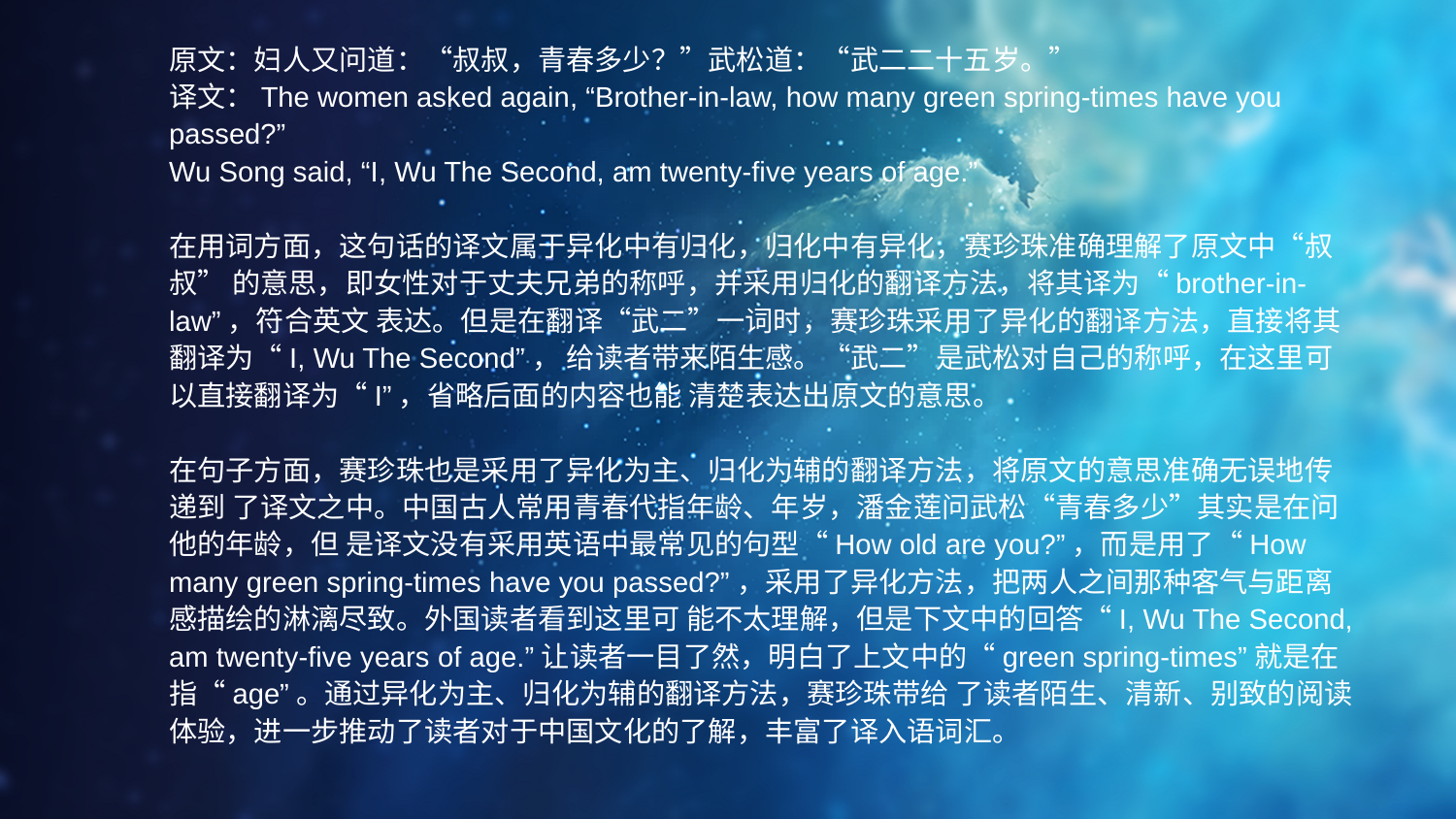

原文：妇人又问道：“叔叔，青春多少？”武松道：“武二二十五岁。”
译文：The women asked again, “Brother-in-law, how many green spring-times have you passed?”
Wu Song said, “I, Wu The Second, am twenty-five years of age.”

在用词方面，这句话的译文属于异化中有归化，归化中有异化，赛珍珠准确理解了原文中“叔叔” 的意思，即女性对于丈夫兄弟的称呼，并采用归化的翻译方法，将其译为“brother-in-law”，符合英文 表达。但是在翻译“武二”一词时，赛珍珠采用了异化的翻译方法，直接将其翻译为“I, Wu The Second”， 给读者带来陌生感。“武二”是武松对自己的称呼，在这里可以直接翻译为“I”，省略后面的内容也能 清楚表达出原文的意思。

在句子方面，赛珍珠也是采用了异化为主、归化为辅的翻译方法，将原文的意思准确无误地传递到 了译文之中。中国古人常用青春代指年龄、年岁，潘金莲问武松“青春多少”其实是在问他的年龄，但 是译文没有采用英语中最常见的句型“How old are you?”，而是用了“How many green spring-times have you passed?”，采用了异化方法，把两人之间那种客气与距离感描绘的淋漓尽致。外国读者看到这里可 能不太理解，但是下文中的回答“I, Wu The Second, am twenty-five years of age.”让读者一目了然，明白了上文中的“green spring-times”就是在指“age”。通过异化为主、归化为辅的翻译方法，赛珍珠带给 了读者陌生、清新、别致的阅读体验，进一步推动了读者对于中国文化的了解，丰富了译入语词汇。